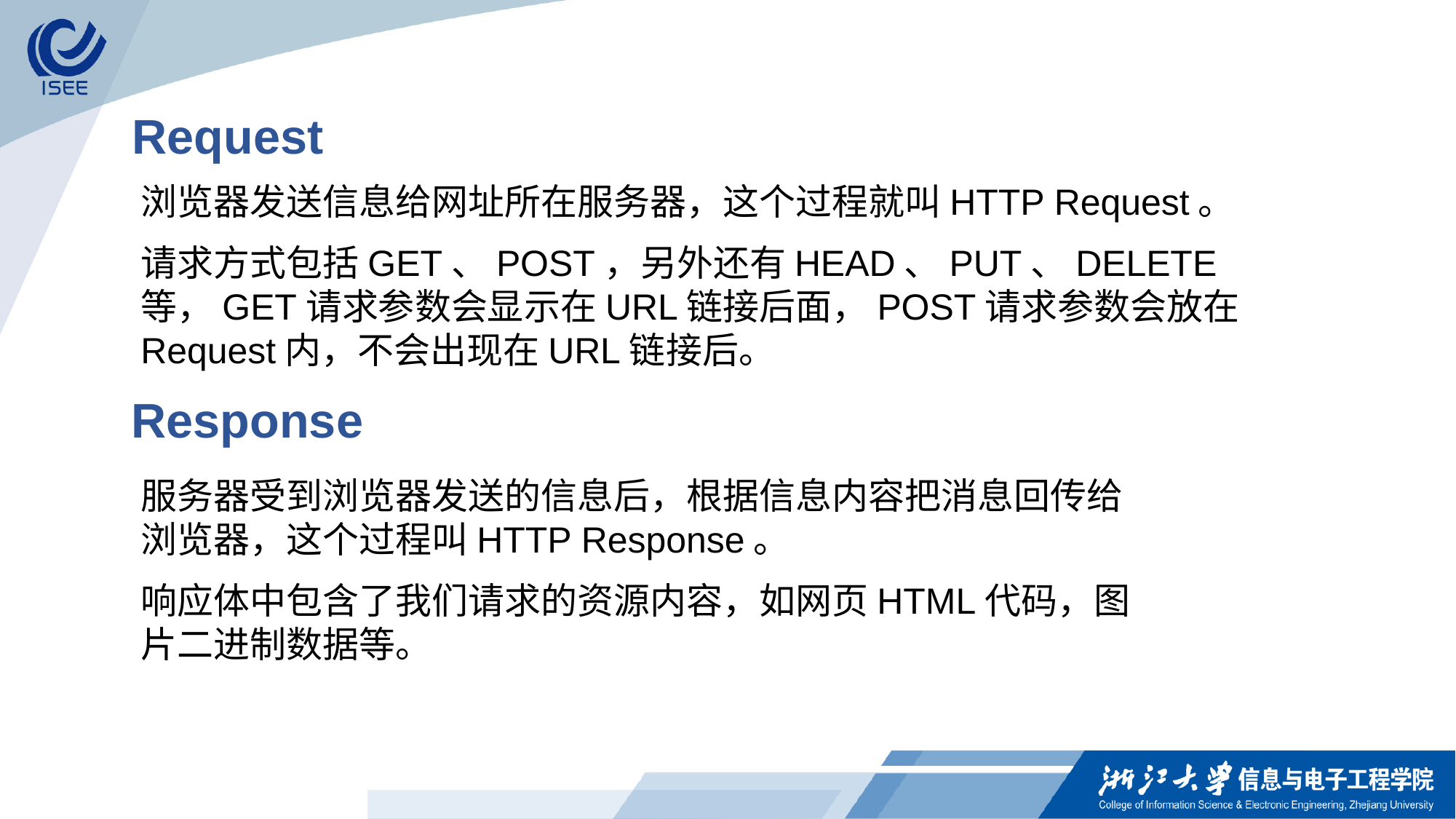

Request
浏览器发送信息给网址所在服务器，这个过程就叫HTTP Request。
请求方式包括GET、POST，另外还有HEAD、PUT、DELETE等，GET请求参数会显示在URL链接后面，POST请求参数会放在Request内，不会出现在URL链接后。
Response
服务器受到浏览器发送的信息后，根据信息内容把消息回传给浏览器，这个过程叫HTTP Response。
响应体中包含了我们请求的资源内容，如网页HTML代码，图片二进制数据等。